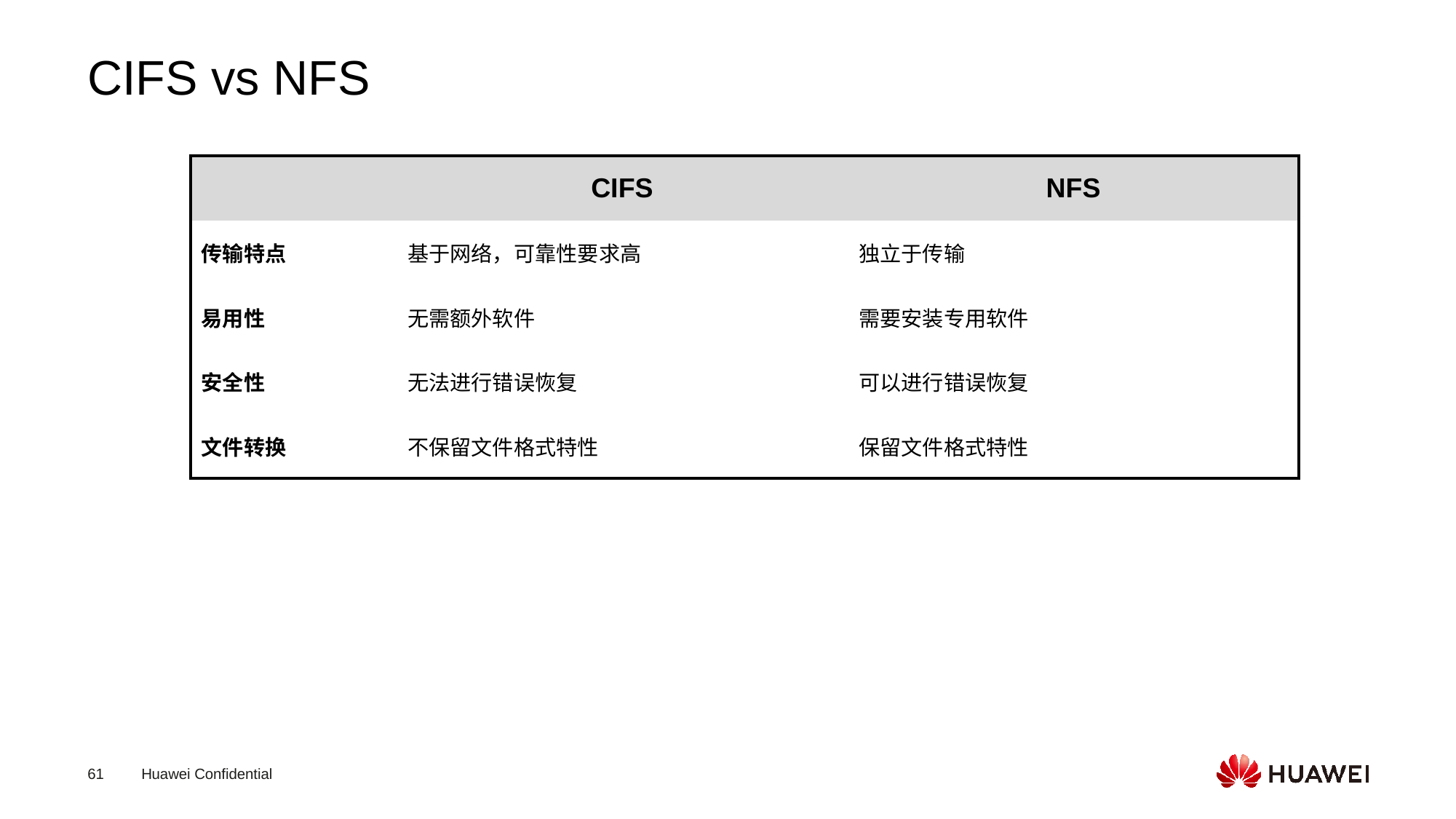

# CIFS vs NFS
|  | CIFS | NFS |
| --- | --- | --- |
| 传输特点 | 基于网络，可靠性要求高 | 独立于传输 |
| 易用性 | 无需额外软件 | 需要安装专用软件 |
| 安全性 | 无法进行错误恢复 | 可以进行错误恢复 |
| 文件转换 | 不保留文件格式特性 | 保留文件格式特性 |